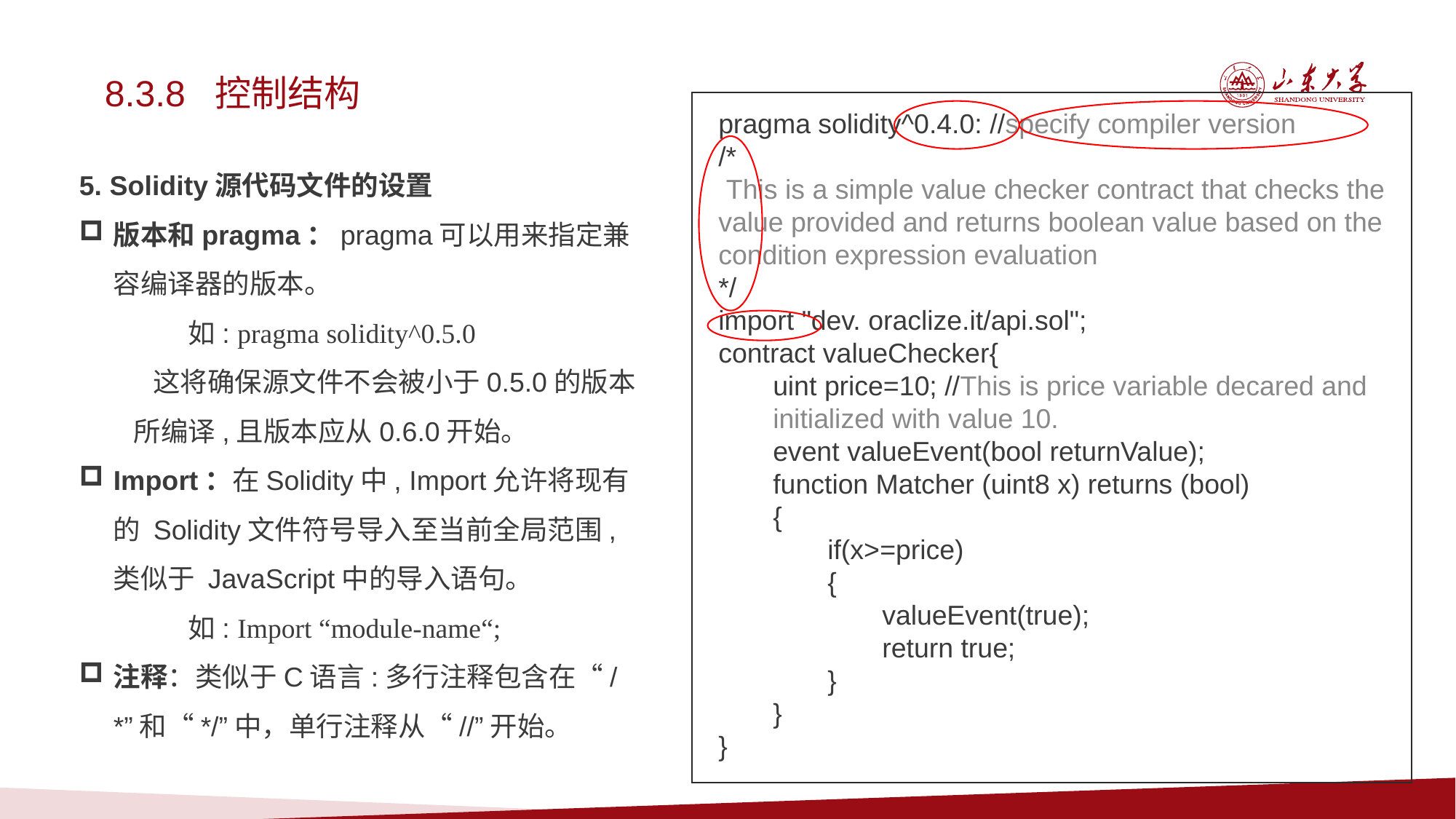

8.3.8  控制结构

pragma solidity^0.4.0: //specify compiler version
/*
 This is a simple value checker contract that checks the value provided and returns boolean value based on the condition expression evaluation
*/
import "dev. oraclize.it/api.sol";
contract valueChecker{
uint price=10; //This is price variable decared and initialized with value 10.
event valueEvent(bool returnValue);
function Matcher (uint8 x) returns (bool)
{
if(x>=price)
{
valueEvent(true);
return true;
}
}
}

5. Solidity源代码文件的设置
版本和pragma：pragma可以用来指定兼容编译器的版本。
如: pragma solidity^0.5.0
  这将确保源文件不会被小于0.5.0的版本所编译,且版本应从0.6.0开始。
Import：在Solidity中, Import允许将现有的 Solidity文件符号导入至当前全局范围,类似于 JavaScript中的导入语句。
如: Import “module-name“;
注释：类似于C语言:多行注释包含在“/*”和“*/”中，单行注释从“//”开始。